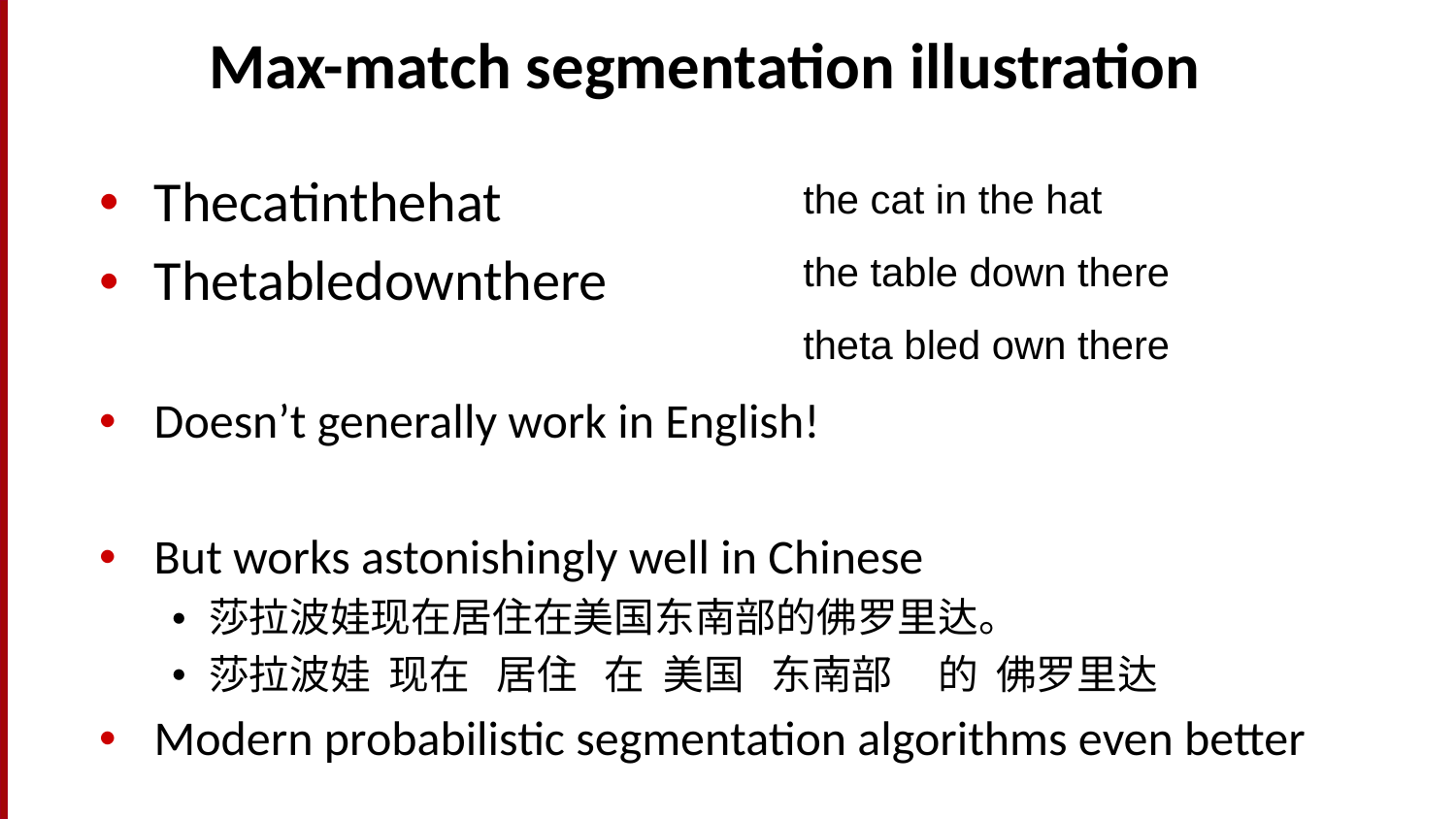

# Max-match segmentation illustration
Thecatinthehat
Thetabledownthere

Doesn’t generally work in English!

But works astonishingly well in Chinese
莎拉波娃现在居住在美国东南部的佛罗里达。
莎拉波娃  现在   居住   在  美国   东南部     的  佛罗里达
Modern probabilistic segmentation algorithms even better
the cat in the hat
the table down there
theta bled own there